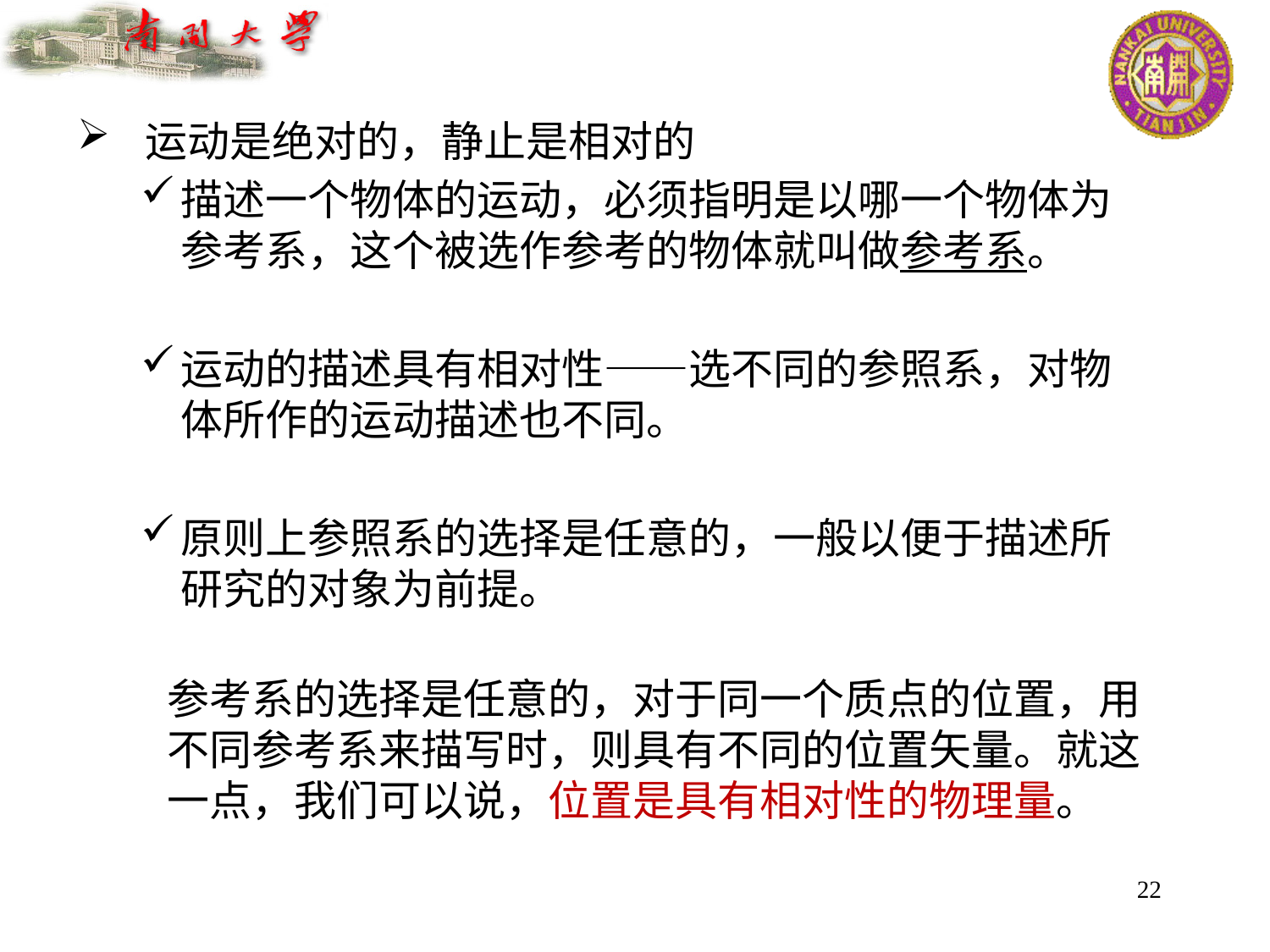

运动是绝对的，静止是相对的
描述一个物体的运动，必须指明是以哪一个物体为参考系，这个被选作参考的物体就叫做参考系。

运动的描述具有相对性——选不同的参照系，对物体所作的运动描述也不同。

原则上参照系的选择是任意的，一般以便于描述所研究的对象为前提。
参考系的选择是任意的，对于同一个质点的位置，用不同参考系来描写时，则具有不同的位置矢量。就这一点，我们可以说，位置是具有相对性的物理量。
22